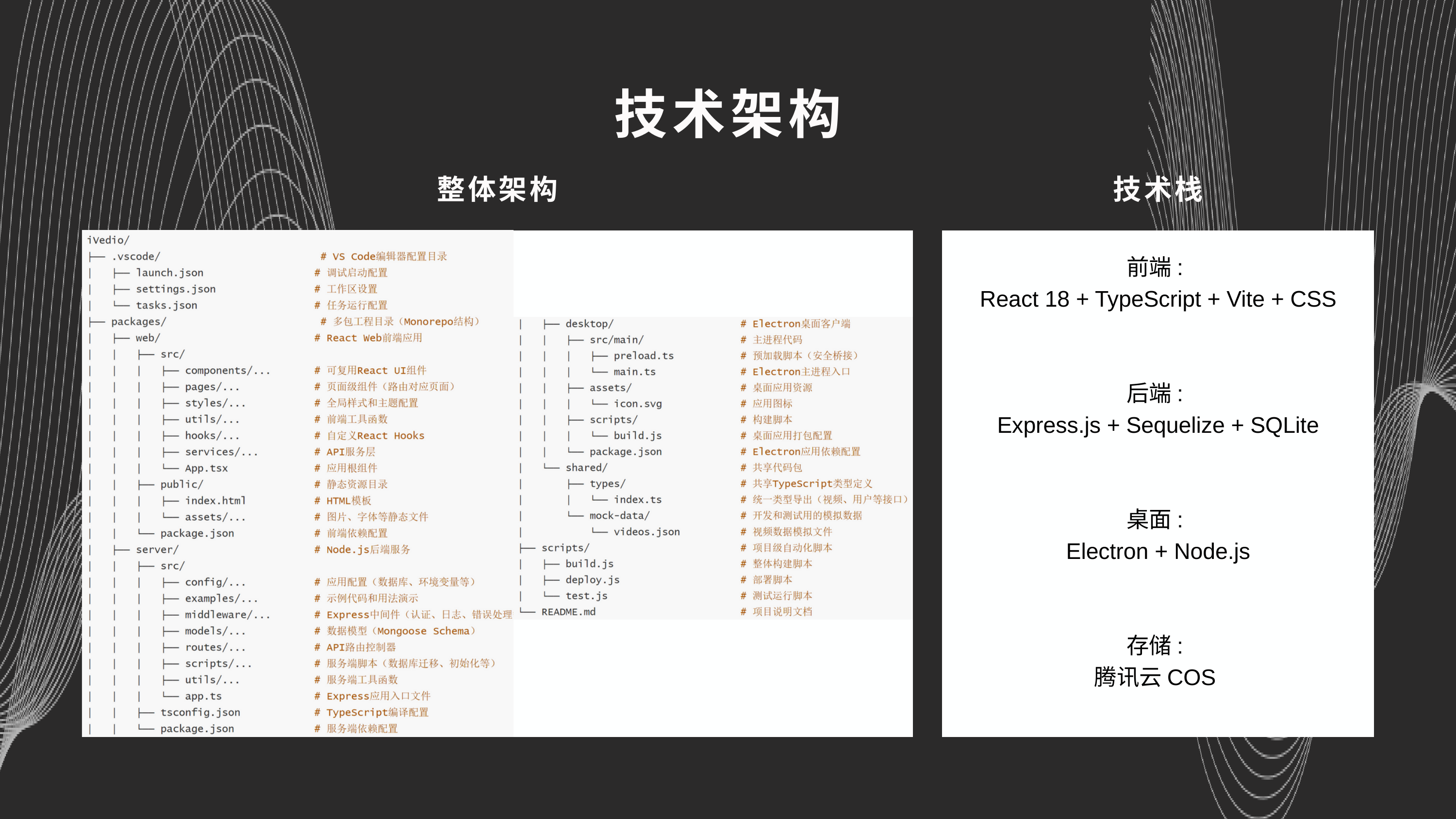

技术架构

整体架构
技术栈

前端:
React 18 + TypeScript + Vite + CSS

后端:
Express.js + Sequelize + SQLite

桌面:
Electron + Node.js

存储:
腾讯云COS